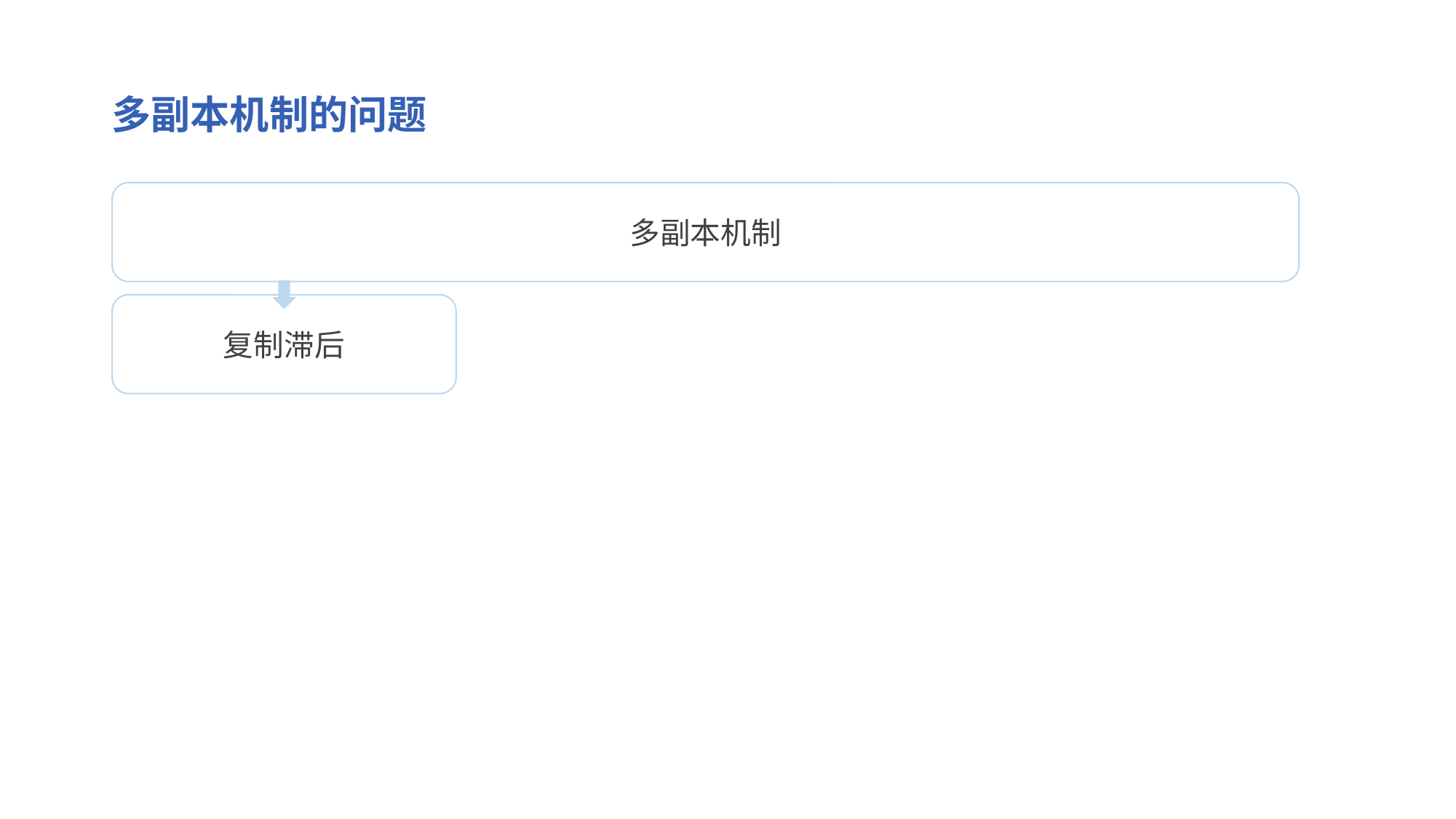

多副本机制的问题
多副本机制

复制滞后
复制滞后问题：读自己的写，单调读，前缀一致读。
节点失效：从节点失效（追赶式恢复），主节点失效（确认主节点失效，选举新的主节点）。
检测失效超时时间。
脑裂。